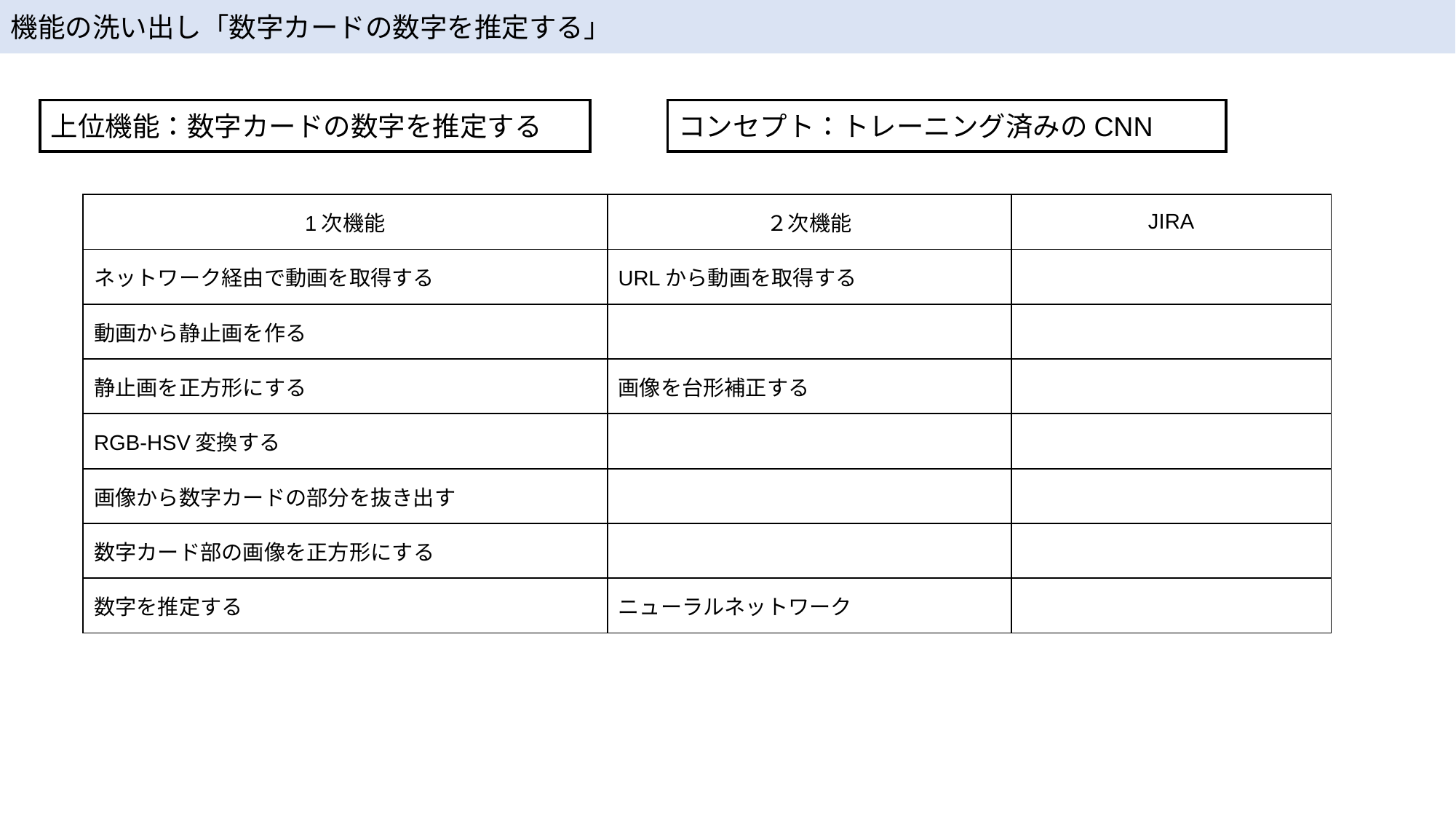

機能の洗い出し「数字カードの数字を推定する」
上位機能：数字カードの数字を推定する
コンセプト：トレーニング済みのCNN
| 1次機能 | ２次機能 | JIRA |
| --- | --- | --- |
| ネットワーク経由で動画を取得する | URLから動画を取得する |  |
| 動画から静止画を作る |  |  |
| 静止画を正方形にする | 画像を台形補正する |  |
| RGB-HSV変換する |  |  |
| 画像から数字カードの部分を抜き出す |  |  |
| 数字カード部の画像を正方形にする |  |  |
| 数字を推定する | ニューラルネットワーク |  |